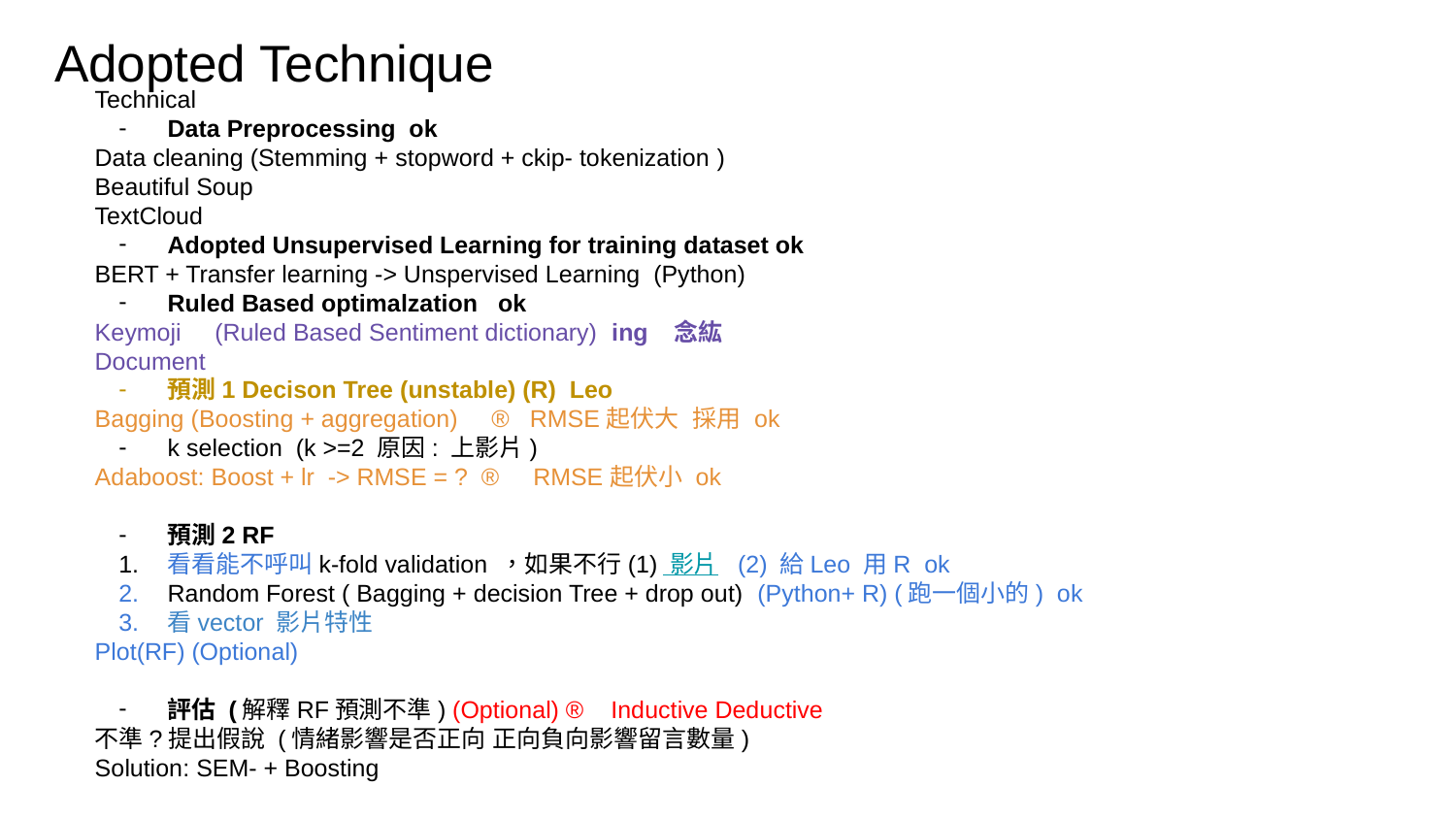

# Adopted Technique
Technical
Data Preprocessing  ok
Data cleaning (Stemming + stopword + ckip- tokenization )
Beautiful Soup
TextCloud
Adopted Unsupervised Learning for training dataset ok
BERT + Transfer learning -> Unspervised Learning  (Python)
Ruled Based optimalzation   ok
Keymoji     (Ruled Based Sentiment dictionary)  ing   念紘
Document
預測1 Decison Tree (unstable) (R)  Leo
Bagging (Boosting + aggregation)     ®   RMSE起伏大  採用 ok
k selection  (k >=2 原因: 上影片)
Adaboost: Boost + lr  -> RMSE = ?  ®     RMSE起伏小 ok

預測2 RF
看看能不呼叫k-fold validation ，如果不行(1) 影片  (2) 給Leo 用R  ok
Random Forest ( Bagging + decision Tree + drop out)  (Python+ R) (跑一個小的)  ok
看vector 影片特性
Plot(RF) (Optional)

評估 (解釋RF預測不準) (Optional) ®    Inductive Deductive
不準?提出假說 (情緒影響是否正向 正向負向影響留言數量)
Solution: SEM- + Boosting